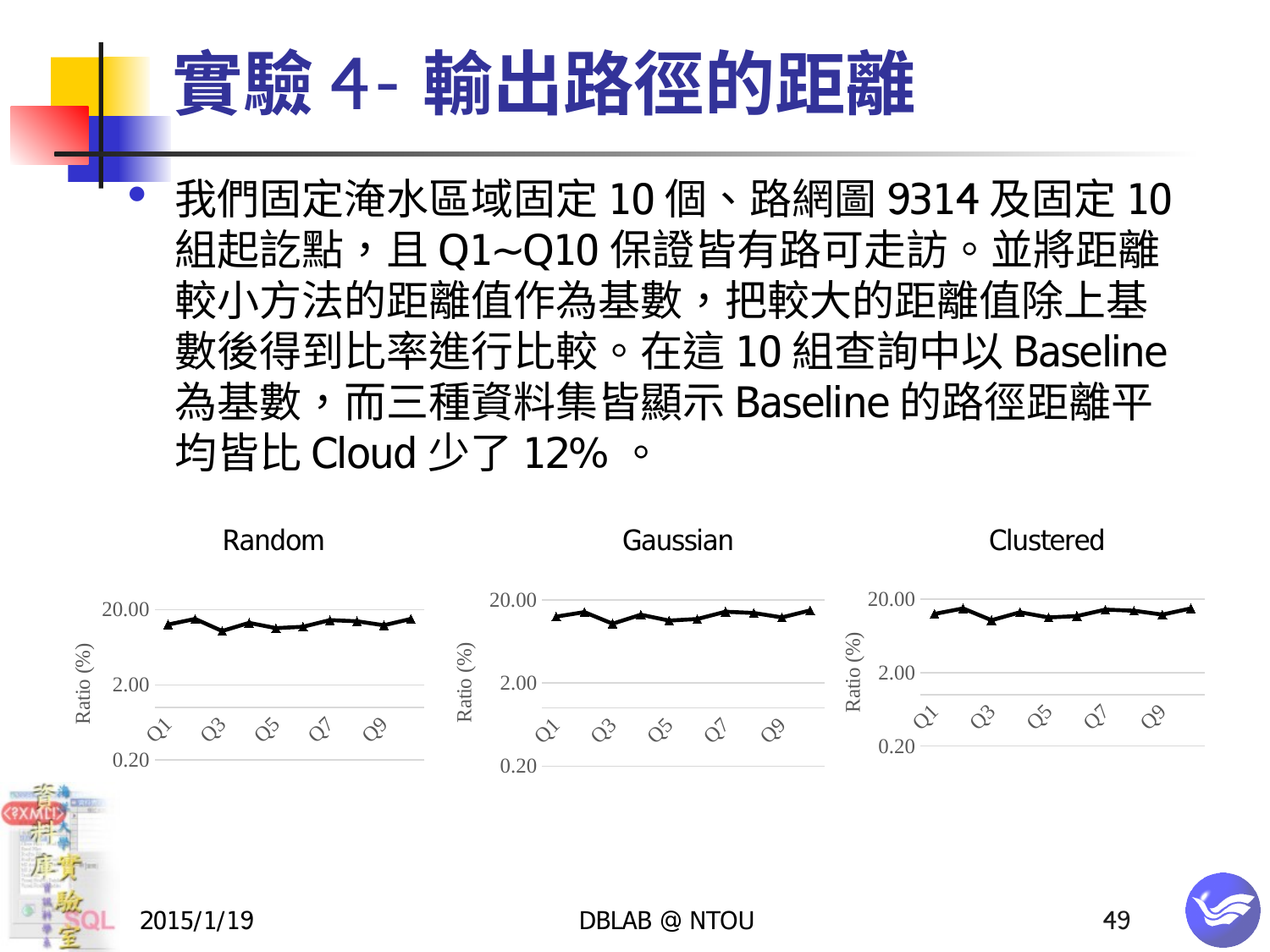

# 實驗4-輸出路徑的距離
我們固定淹水區域固定10個、路網圖9314及固定10組起訖點，且Q1~Q10保證皆有路可走訪。並將距離較小方法的距離值作為基數，把較大的距離值除上基數後得到比率進行比較。在這10組查詢中以Baseline為基數，而三種資料集皆顯示Baseline的路徑距離平均皆比Cloud少了12%。
Random
Gaussian
Clustered

### Chart

| Category | Cloud |
|---|---|
| Q1 | 12.616822429906541 |
| Q2 | 14.285714285714286 |
| Q3 | 10.364071219771457 |
| Q4 | 13.290559120073326 |
| Q5 | 11.31687242798354 |
| Q6 | 11.801457827143354 |
| Q7 | 14.444444444444445 |
| Q8 | 13.962445835339432 |
| Q9 | 12.34826287149435 |
| Q10 | 15.0 |

### Chart

| Category | Cloud |
|---|---|
| Q1 | 12.616822429906541 |
| Q2 | 15.0 |
| Q3 | 10.364071219771457 |
| Q4 | 13.290559120073326 |
| Q5 | 11.31687242798354 |
| Q6 | 11.801457827143354 |
| Q7 | 14.444444444444445 |
| Q8 | 13.962445835339432 |
| Q9 | 12.34826287149435 |
| Q10 | 15.0 |

### Chart

| Category | Cloud |
|---|---|
| Q1 | 12.616822429906541 |
| Q2 | 15.0 |
| Q3 | 10.364071219771457 |
| Q4 | 13.290559120073326 |
| Q5 | 11.31687242798354 |
| Q6 | 11.801457827143354 |
| Q7 | 14.444444444444445 |
| Q8 | 13.962445835339432 |
| Q9 | 12.34826287149435 |
| Q10 | 15.0 |
2015/1/19
DBLAB @ NTOU
49